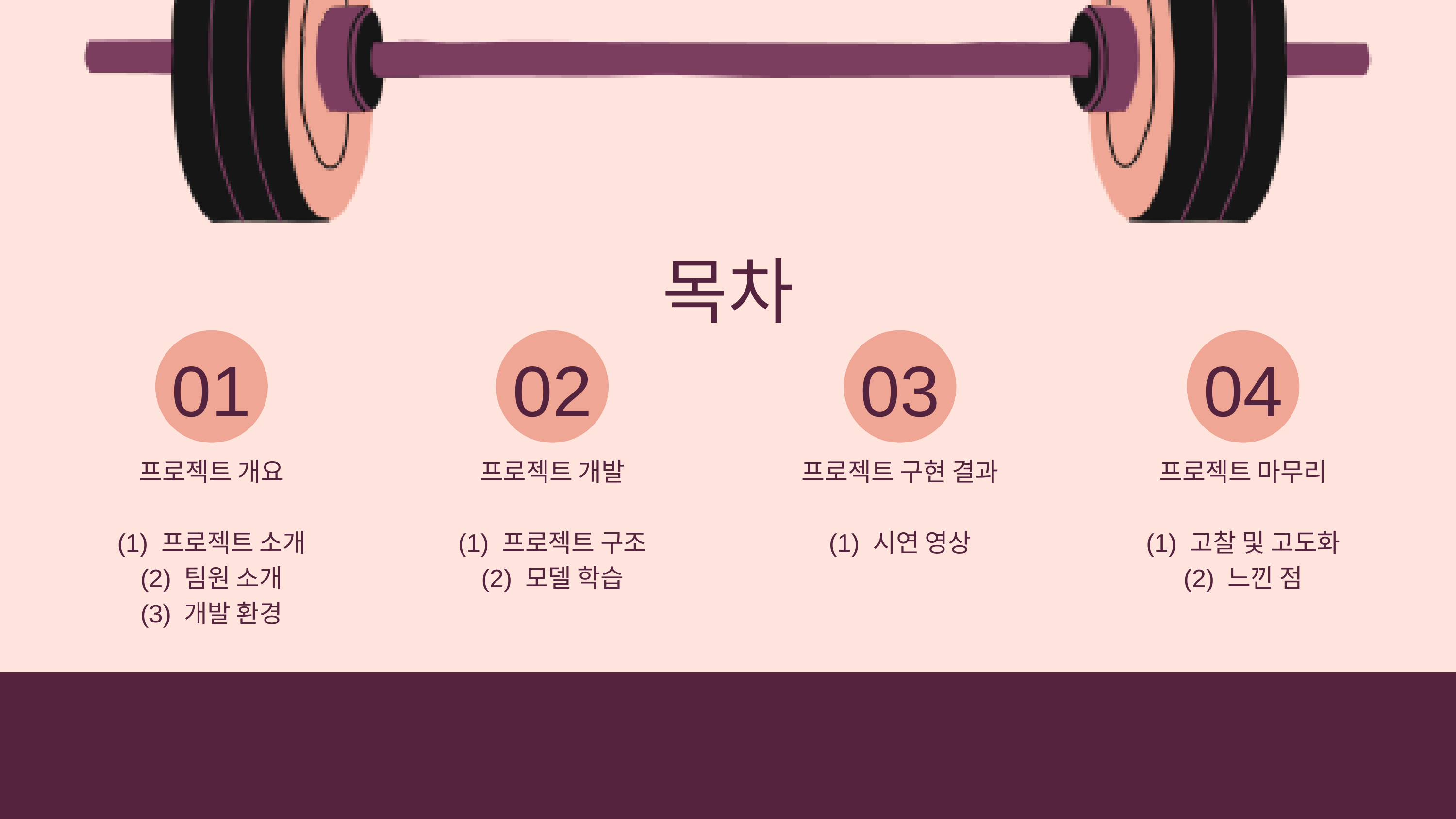

목차

01
02
03
04
프로젝트 개요

(1) 프로젝트 소개
(2) 팀원 소개
(3) 개발 환경
프로젝트 개발

(1) 프로젝트 구조
(2) 모델 학습
프로젝트 구현 결과

(1) 시연 영상
프로젝트 마무리

(1) 고찰 및 고도화
(2) 느낀 점